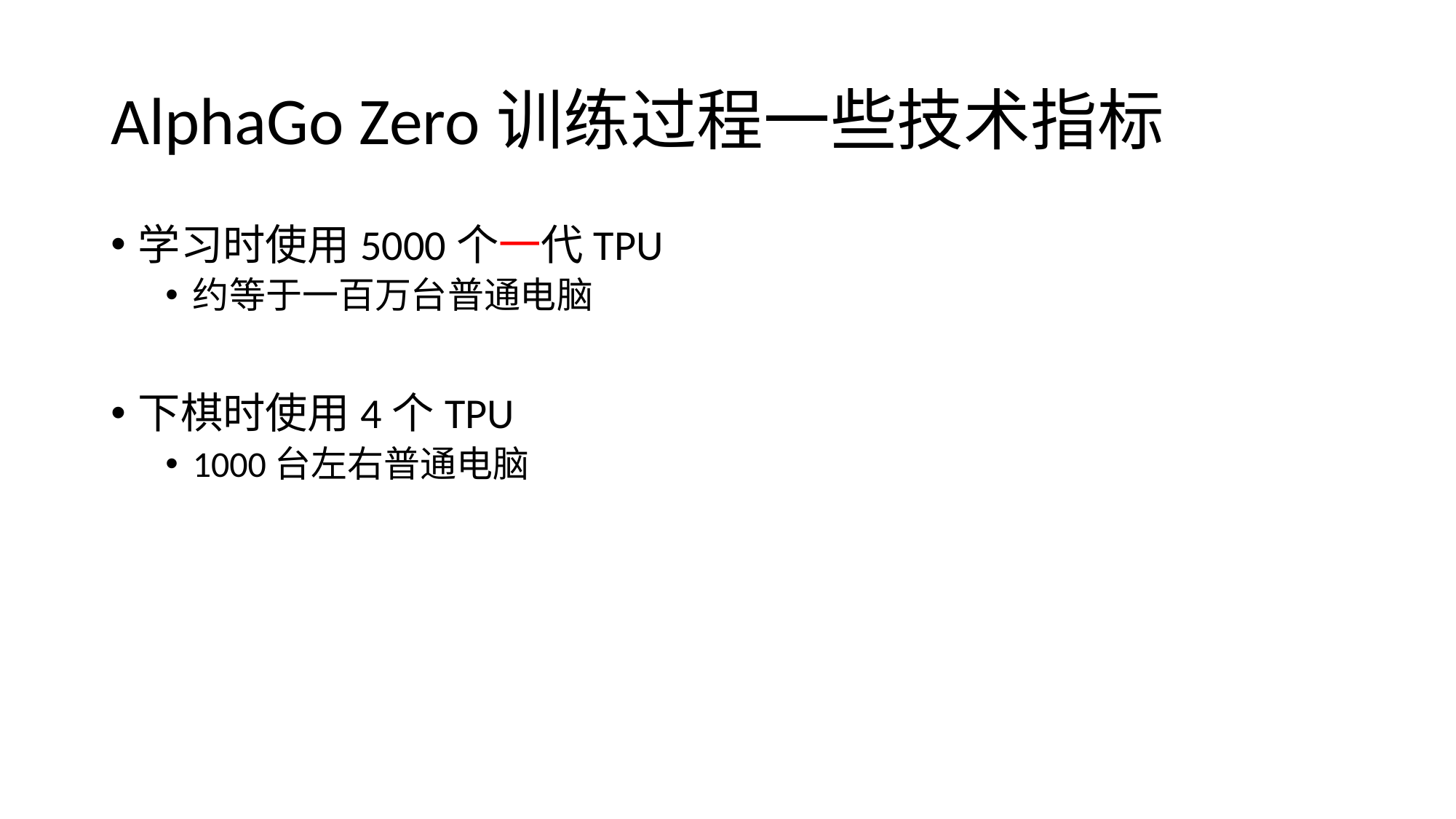

# AlphaGo Zero训练过程一些技术指标
学习时使用5000个一代TPU
约等于一百万台普通电脑

下棋时使用4个TPU
1000台左右普通电脑